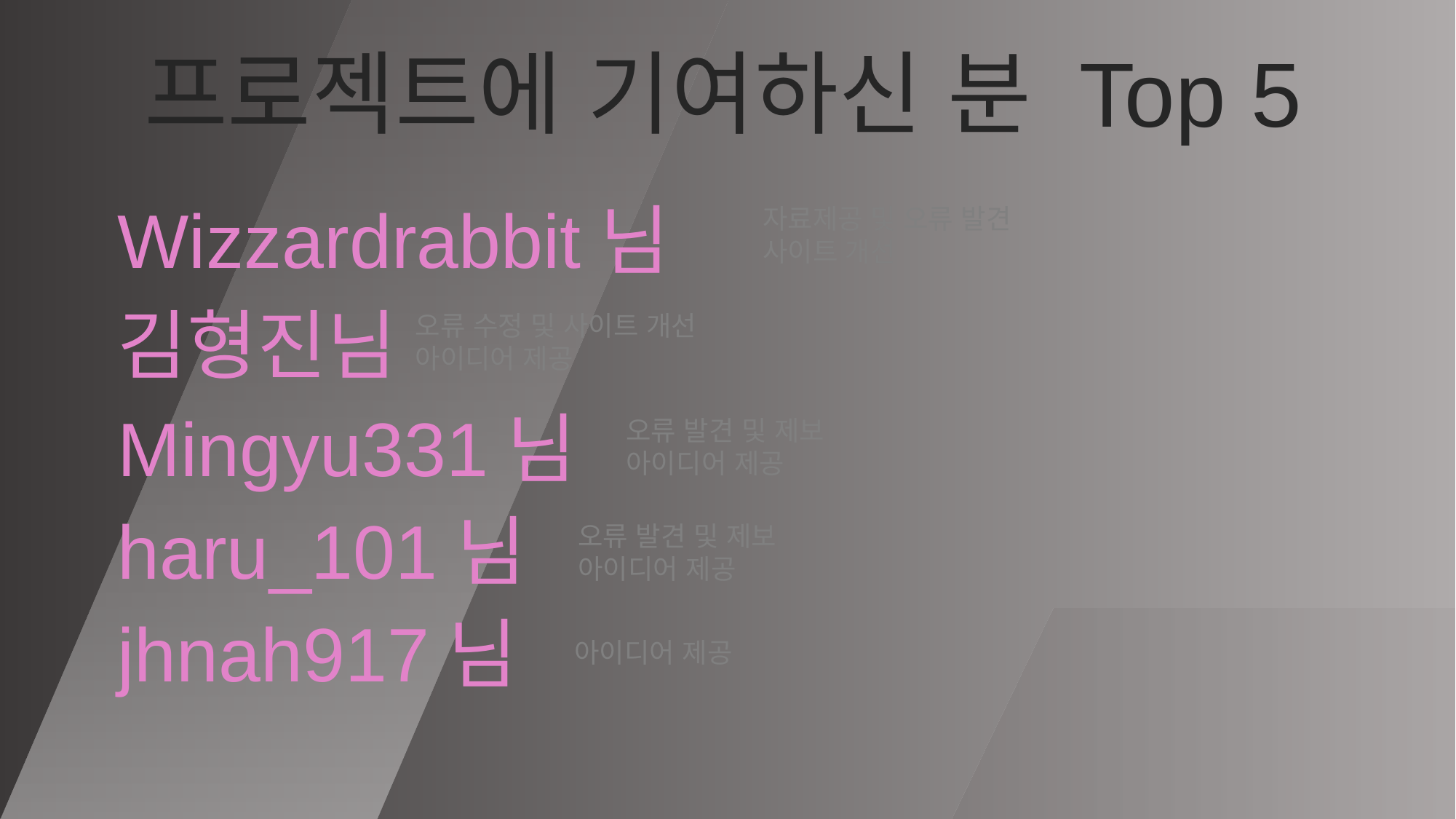

# 프로젝트에 기여하신 분 Top 5
Wizzardrabbit님
자료제공 및 오류 발견
사이트 개선
김형진님
오류 수정 및 사이트 개선
아이디어 제공
Mingyu331님
오류 발견 및 제보
아이디어 제공
haru_101님
오류 발견 및 제보
아이디어 제공
jhnah917님
아이디어 제공